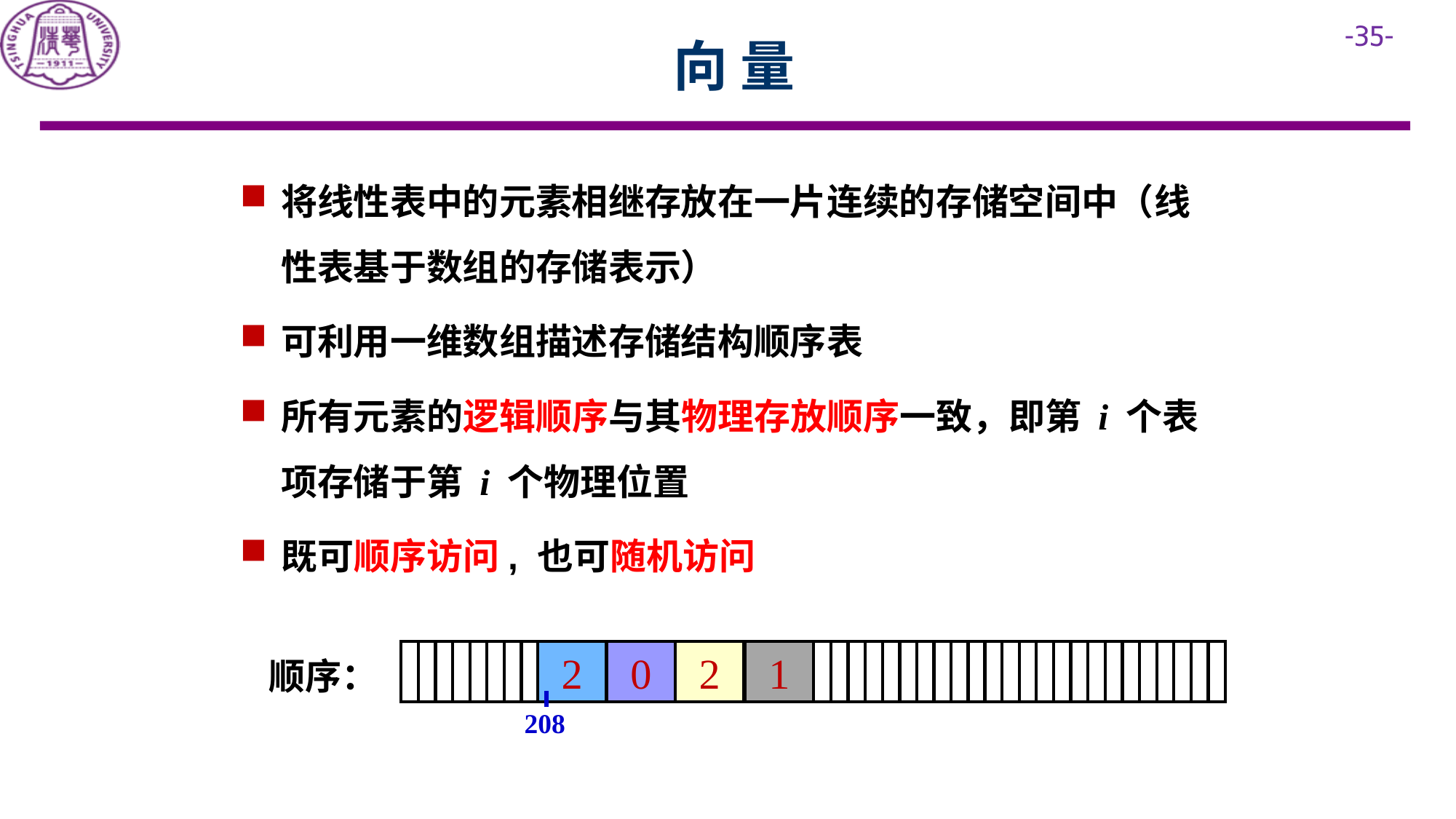

# 向 量
将线性表中的元素相继存放在一片连续的存储空间中（线性表基于数组的存储表示）
可利用一维数组描述存储结构顺序表
所有元素的逻辑顺序与其物理存放顺序一致，即第 i 个表项存储于第 i 个物理位置
既可顺序访问, 也可随机访问

2

0

2

1

顺序：
208